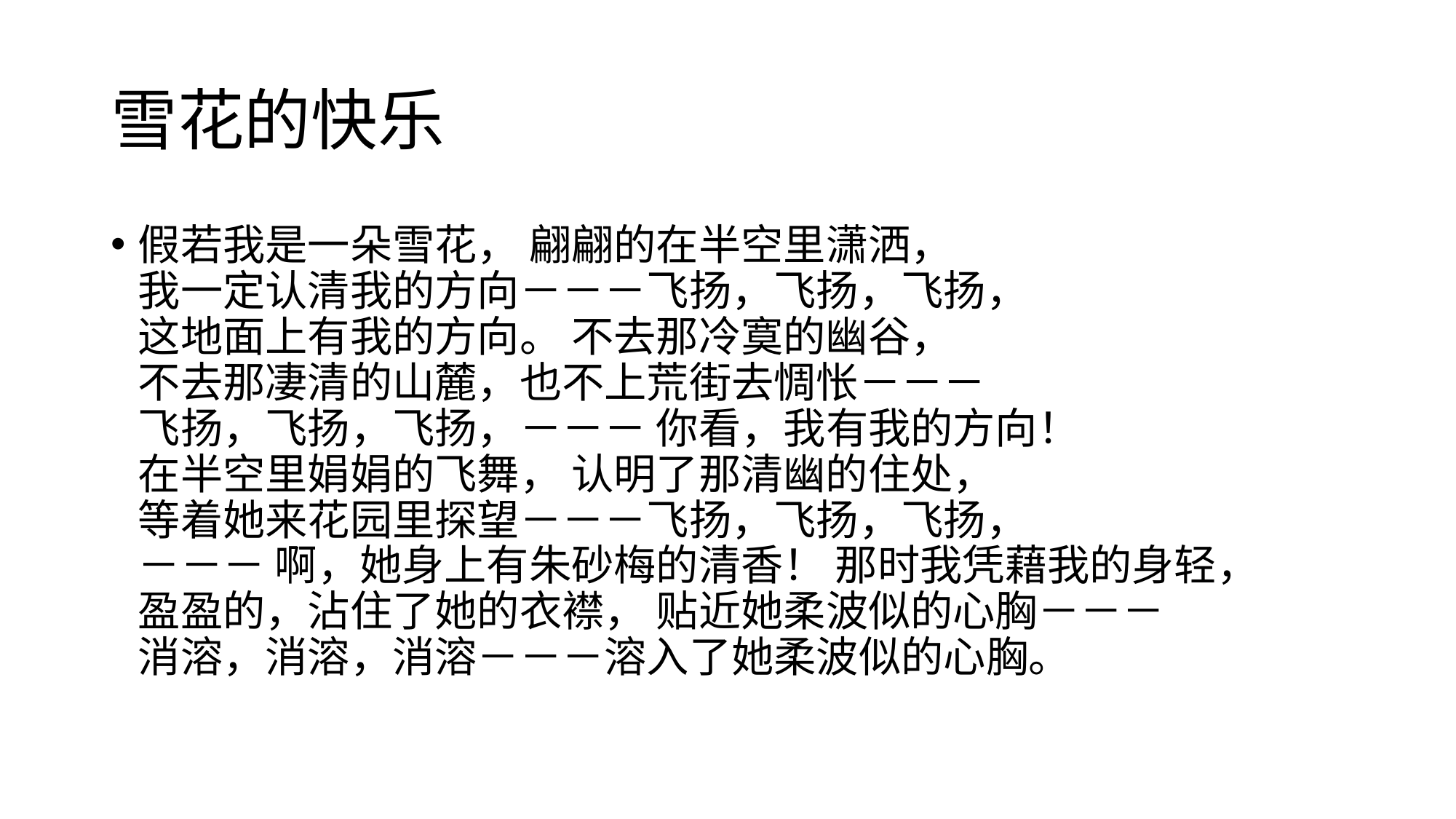

# 雪花的快乐
假若我是一朵雪花， 翩翩的在半空里潇洒，
我一定认清我的方向－－－飞扬，飞扬，飞扬，
这地面上有我的方向。 不去那冷寞的幽谷，
不去那凄清的山麓，也不上荒街去惆怅－－－
飞扬，飞扬，飞扬，－－－ 你看，我有我的方向！
在半空里娟娟的飞舞， 认明了那清幽的住处，
等着她来花园里探望－－－飞扬，飞扬，飞扬，
－－－ 啊，她身上有朱砂梅的清香！ 那时我凭藉我的身轻，
盈盈的，沾住了她的衣襟， 贴近她柔波似的心胸－－－
消溶，消溶，消溶－－－溶入了她柔波似的心胸。